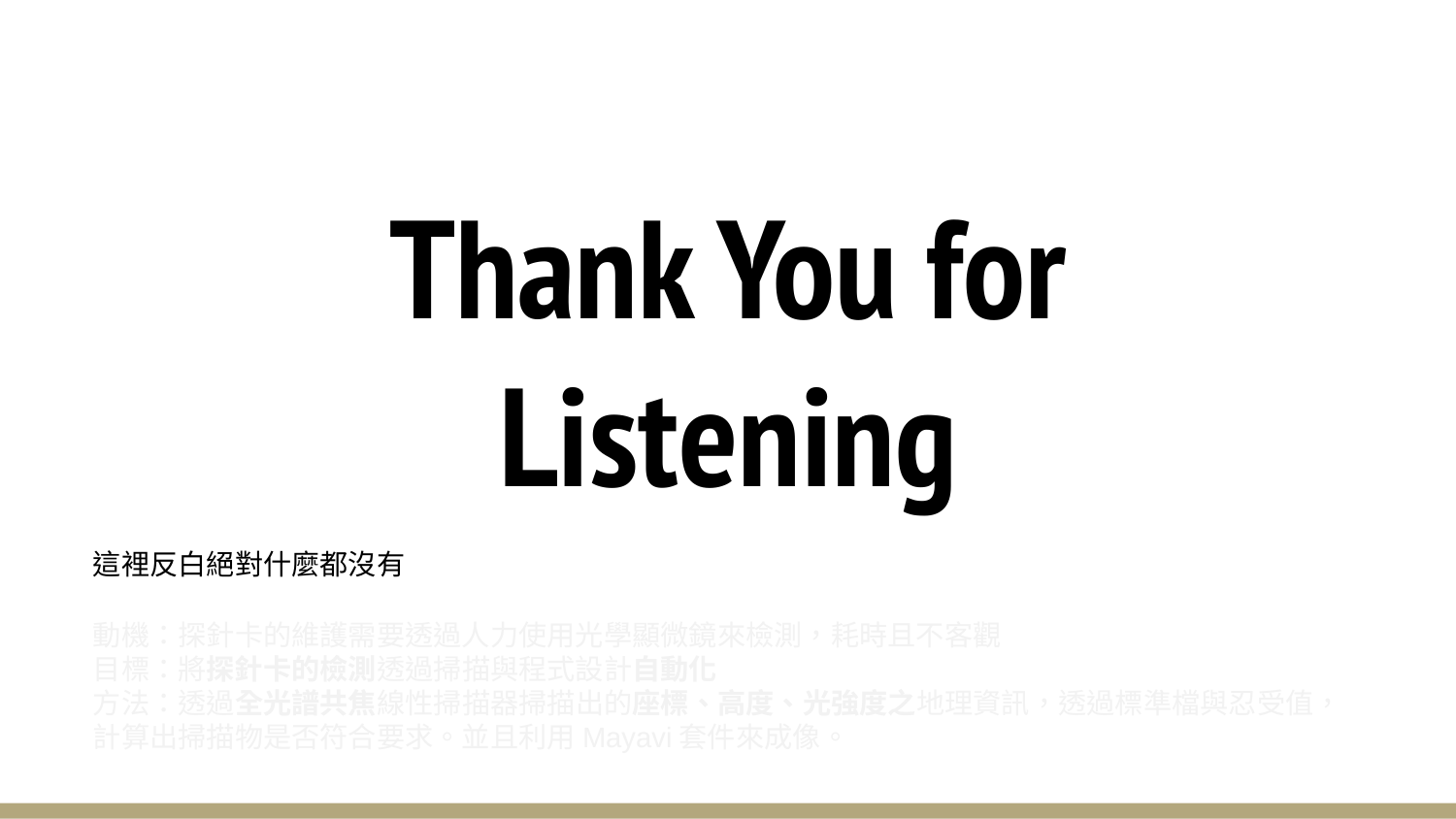

# Thank You for
Listening
這裡反白絕對什麼都沒有
動機：探針卡的維護需要透過人力使用光學顯微鏡來檢測，耗時且不客觀
目標：將探針卡的檢測透過掃描與程式設計自動化
方法：透過全光譜共焦線性掃描器掃描出的座標、高度、光強度之地理資訊，透過標準檔與忍受值，計算出掃描物是否符合要求。並且利用Mayavi套件來成像。